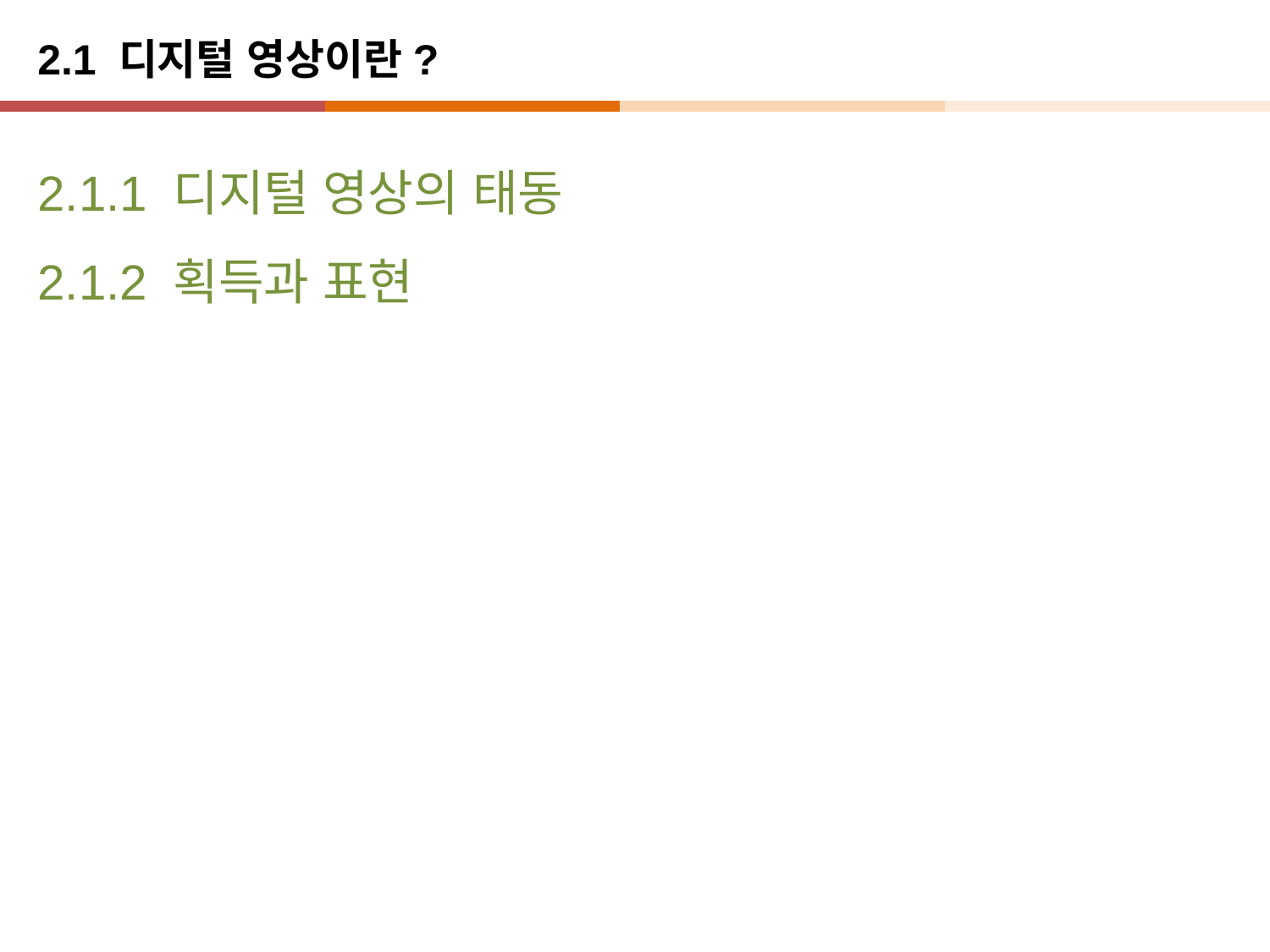

# 2.1 디지털 영상이란?
2.1.1 디지털 영상의 태동
2.1.2 획득과 표현